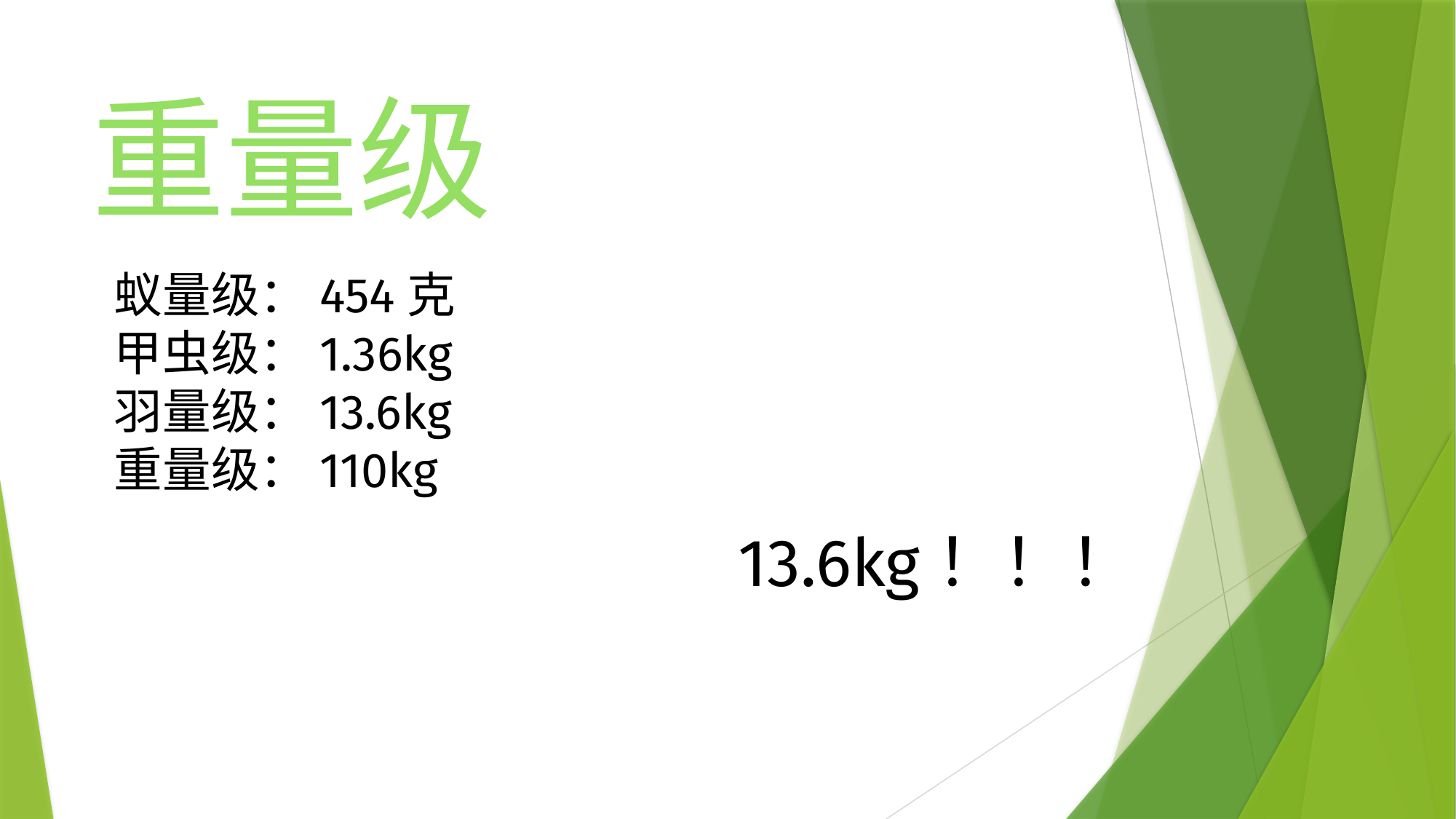

# 重量级
蚁量级：454克
甲虫级：1.36kg
羽量级：13.6kg
重量级：110kg
13.6kg！！！